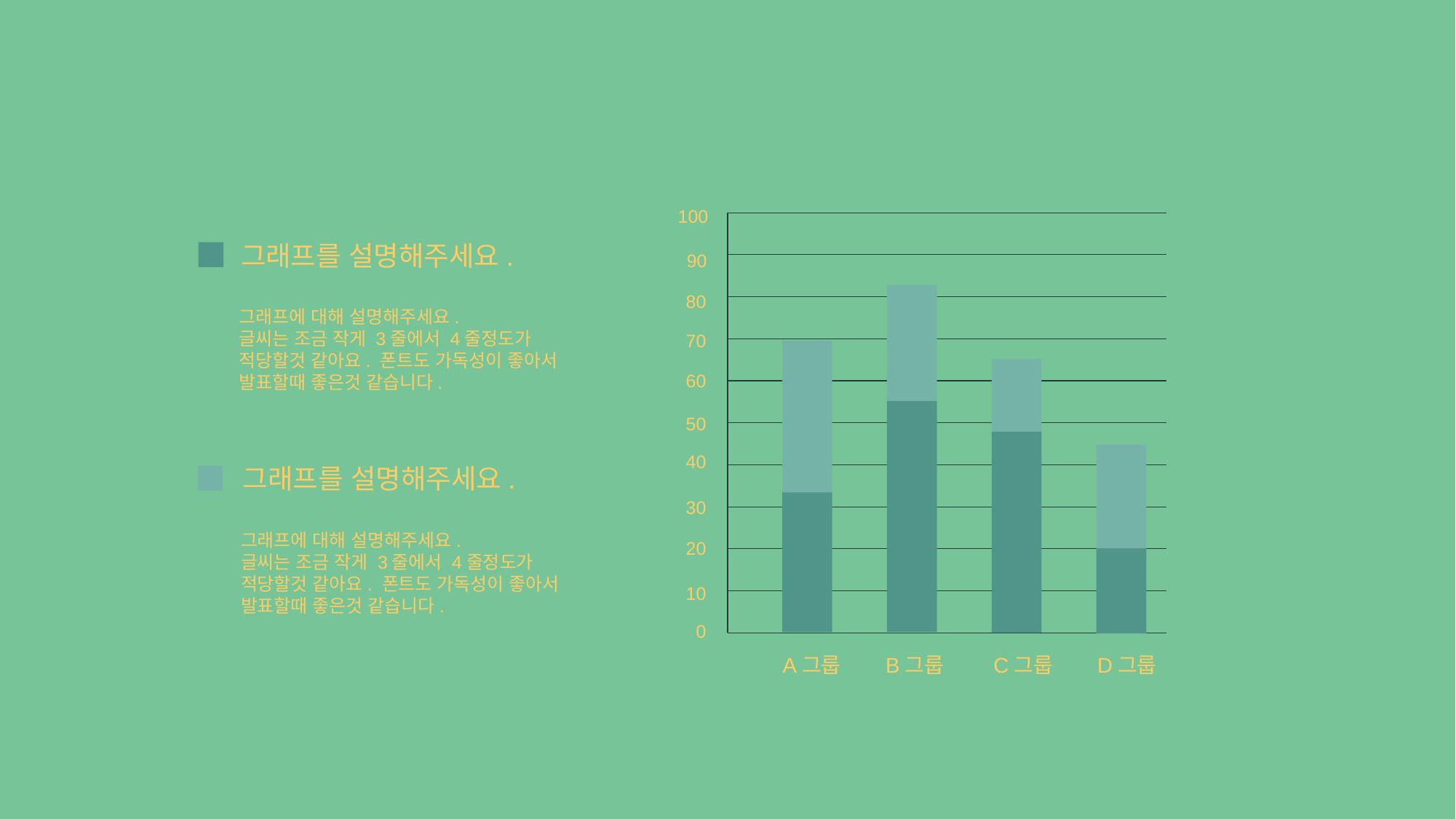

100
그래프를 설명해주세요.

90
80

그래프에 대해 설명해주세요.
글씨는 조금 작게 3줄에서 4줄정도가
적당할것 같아요. 폰트도 가독성이 좋아서
발표할때 좋은것 같습니다.
70

60

50

40
그래프를 설명해주세요.

30

그래프에 대해 설명해주세요.
글씨는 조금 작게 3줄에서 4줄정도가
적당할것 같아요. 폰트도 가독성이 좋아서
발표할때 좋은것 같습니다.
20

10
0
D그룹
C그룹
B그룹
A그룹